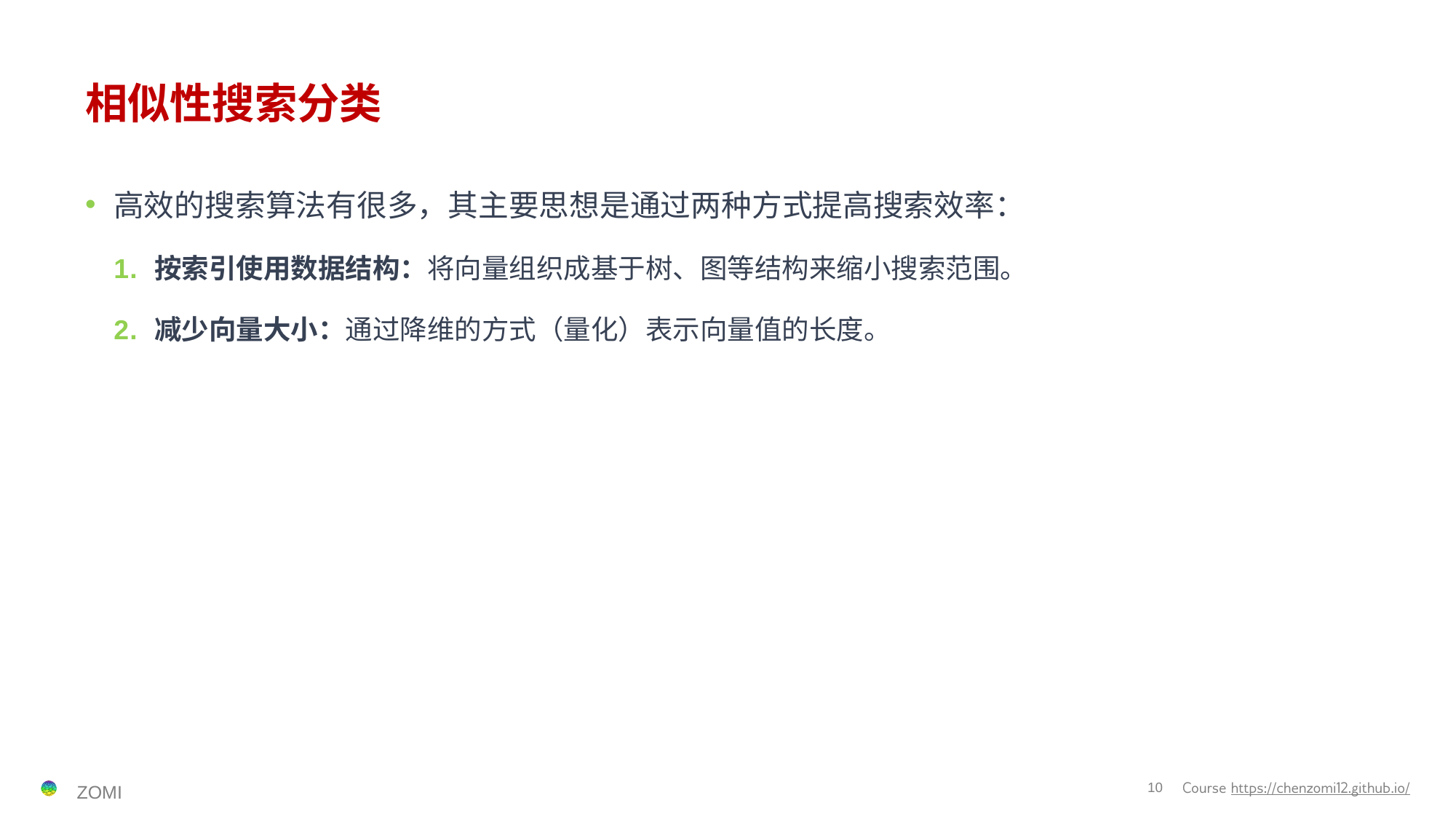

# 相似性搜索分类
高效的搜索算法有很多，其主要思想是通过两种方式提高搜索效率：
按索引使用数据结构：将向量组织成基于树、图等结构来缩小搜索范围。
减少向量大小：通过降维的方式（量化）表示向量值的长度。